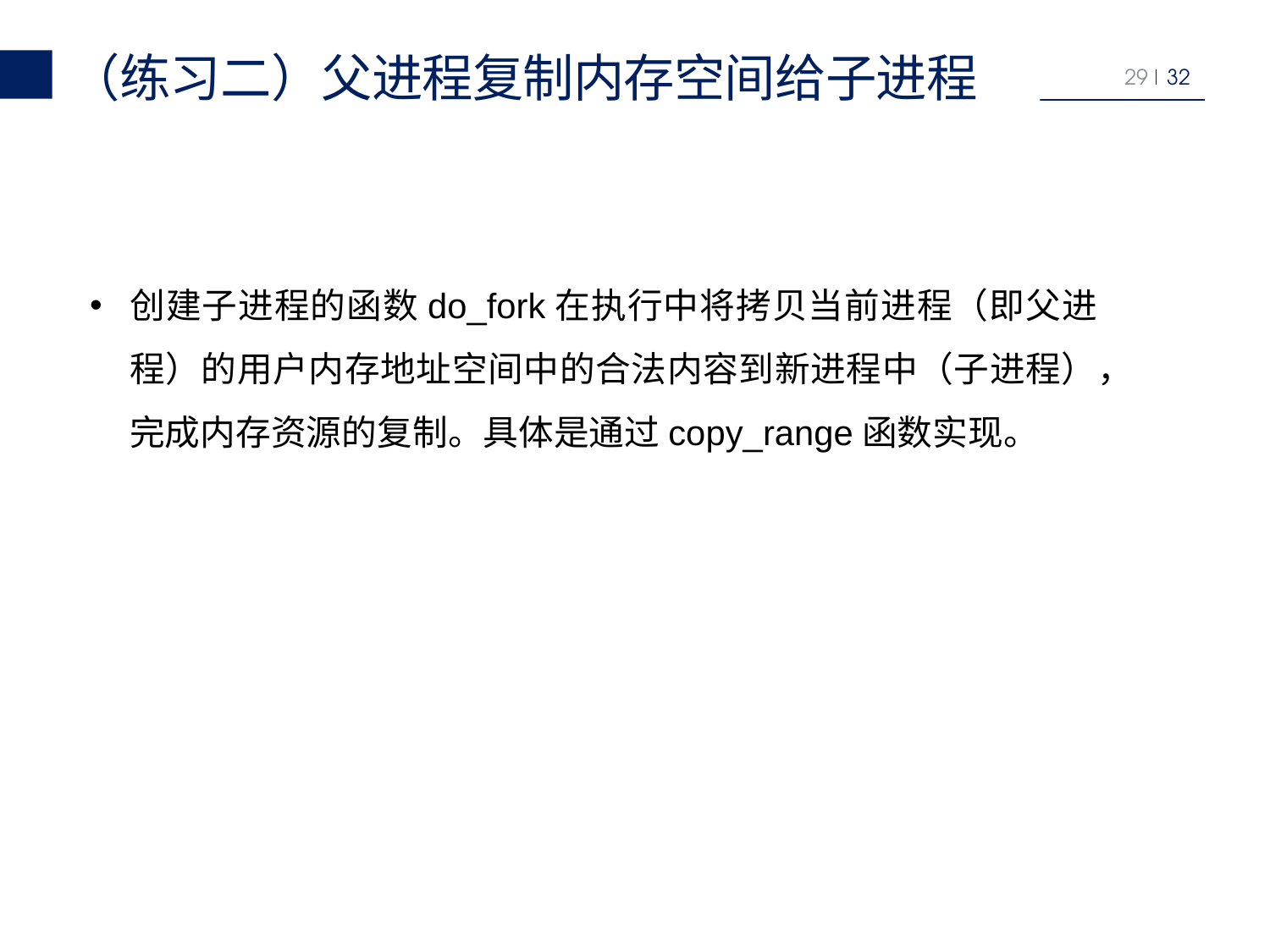

（练习二）父进程复制内存空间给子进程

29
创建子进程的函数do_fork在执行中将拷贝当前进程（即父进程）的用户内存地址空间中的合法内容到新进程中（子进程），完成内存资源的复制。具体是通过copy_range函数实现。